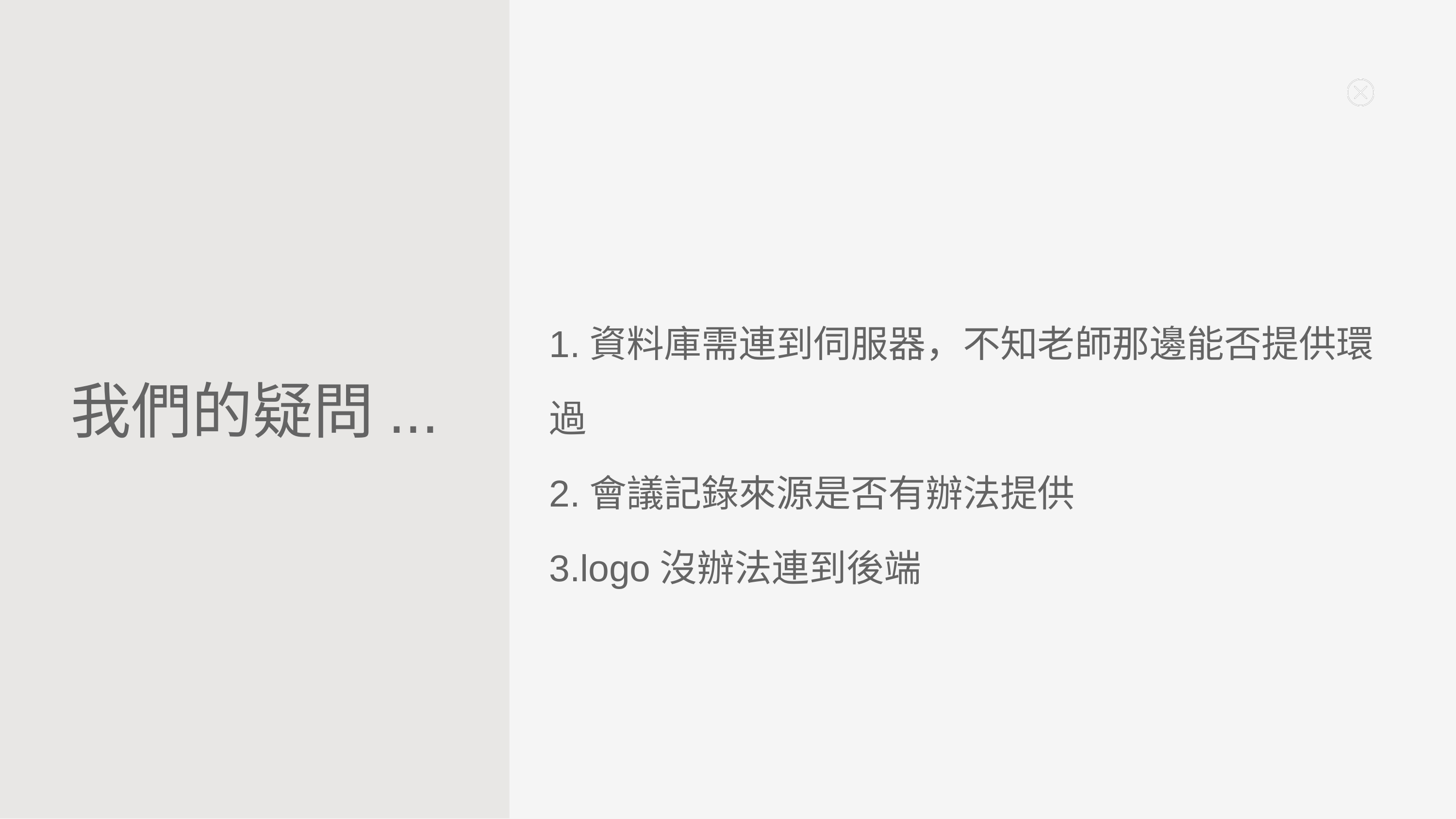

1.資料庫需連到伺服器，不知老師那邊能否提供環過
2.會議記錄來源是否有辦法提供
3.logo沒辦法連到後端
我們的疑問...